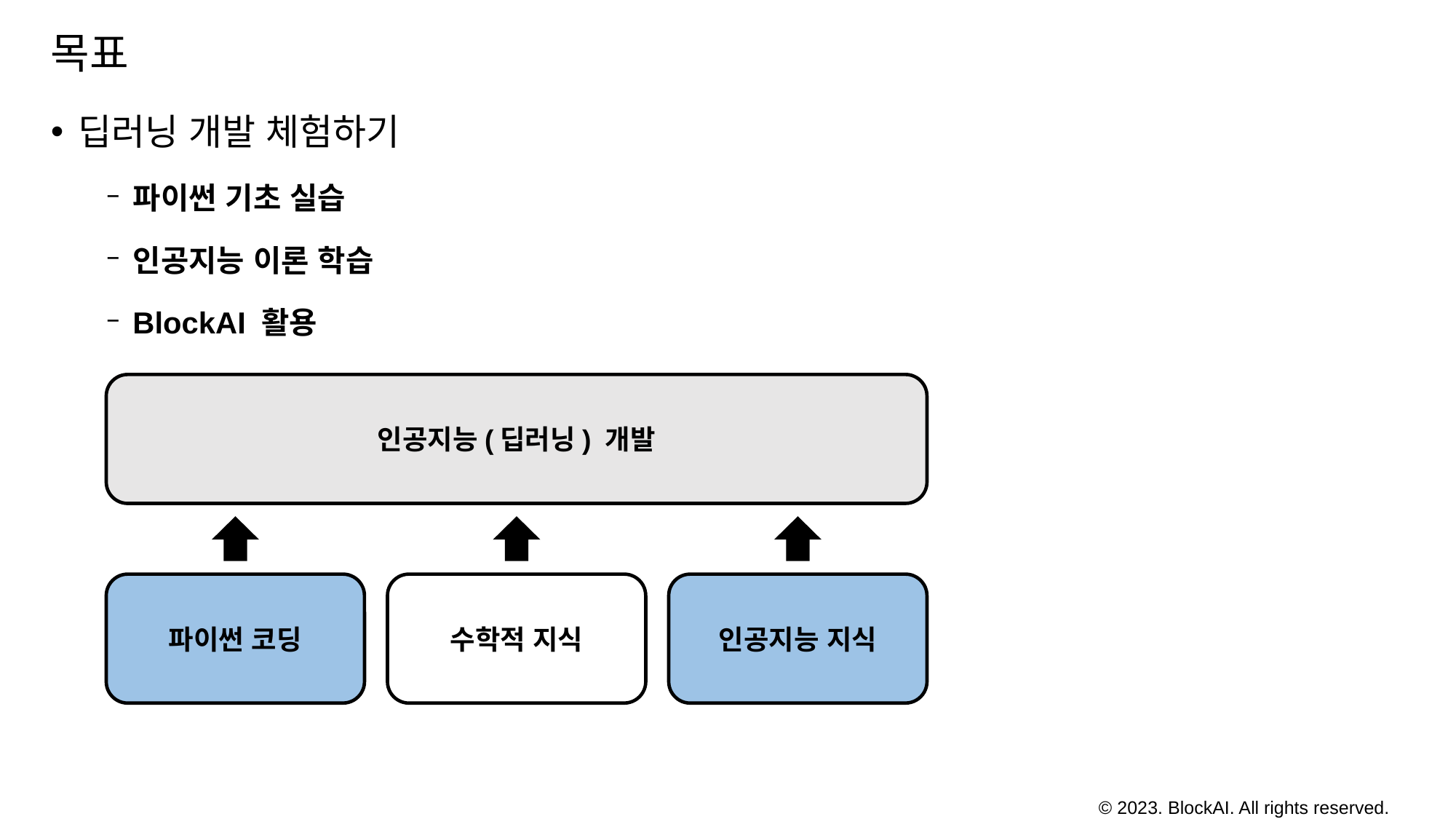

# 목표
딥러닝 개발 체험하기
파이썬 기초 실습
인공지능 이론 학습
BlockAI 활용
인공지능(딥러닝) 개발

파이썬 코딩
수학적 지식
인공지능 지식